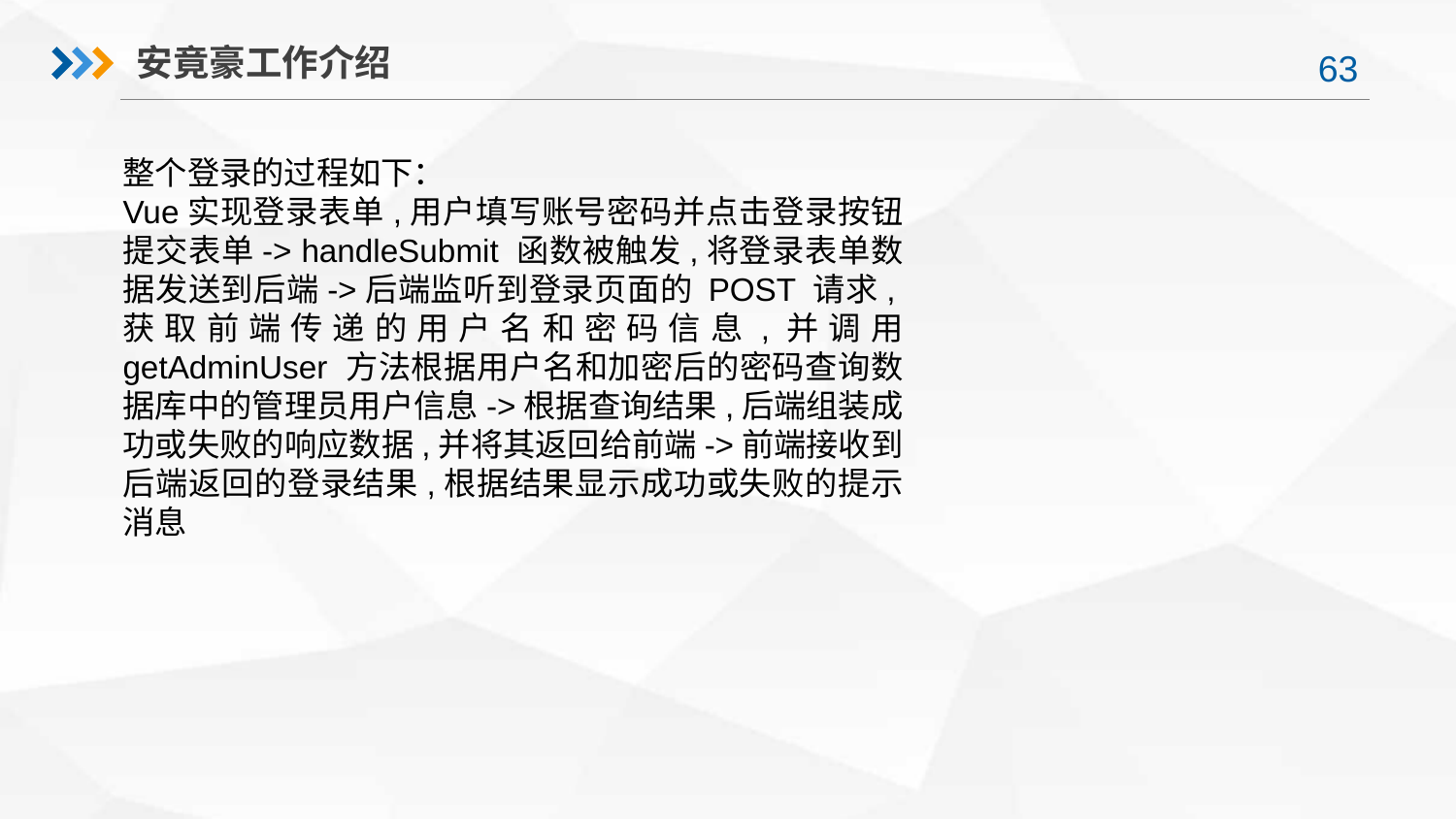

安竟豪工作介绍
整个登录的过程如下：
Vue实现登录表单,用户填写账号密码并点击登录按钮提交表单-> handleSubmit 函数被触发,将登录表单数据发送到后端->后端监听到登录页面的 POST 请求,获取前端传递的用户名和密码信息,并调用 getAdminUser 方法根据用户名和加密后的密码查询数据库中的管理员用户信息->根据查询结果,后端组装成功或失败的响应数据,并将其返回给前端->前端接收到后端返回的登录结果,根据结果显示成功或失败的提示消息